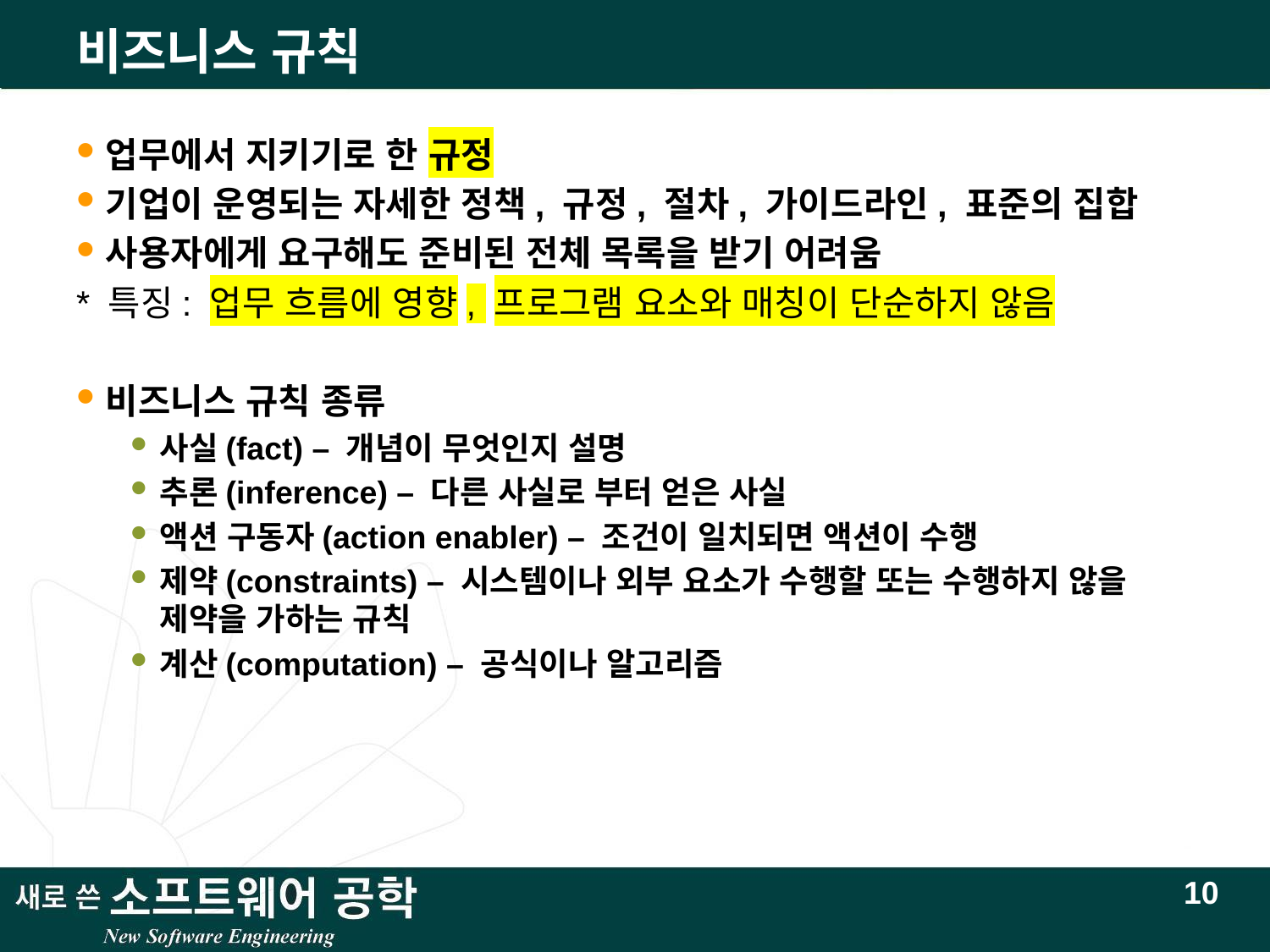

# 비즈니스 규칙
업무에서 지키기로 한 규정
기업이 운영되는 자세한 정책, 규정, 절차, 가이드라인, 표준의 집합
사용자에게 요구해도 준비된 전체 목록을 받기 어려움
* 특징: 업무 흐름에 영향, 프로그램 요소와 매칭이 단순하지 않음

비즈니스 규칙 종류
사실(fact) – 개념이 무엇인지 설명
추론(inference) – 다른 사실로 부터 얻은 사실
액션 구동자(action enabler) – 조건이 일치되면 액션이 수행
제약(constraints) – 시스템이나 외부 요소가 수행할 또는 수행하지 않을 제약을 가하는 규칙
계산(computation) – 공식이나 알고리즘
10